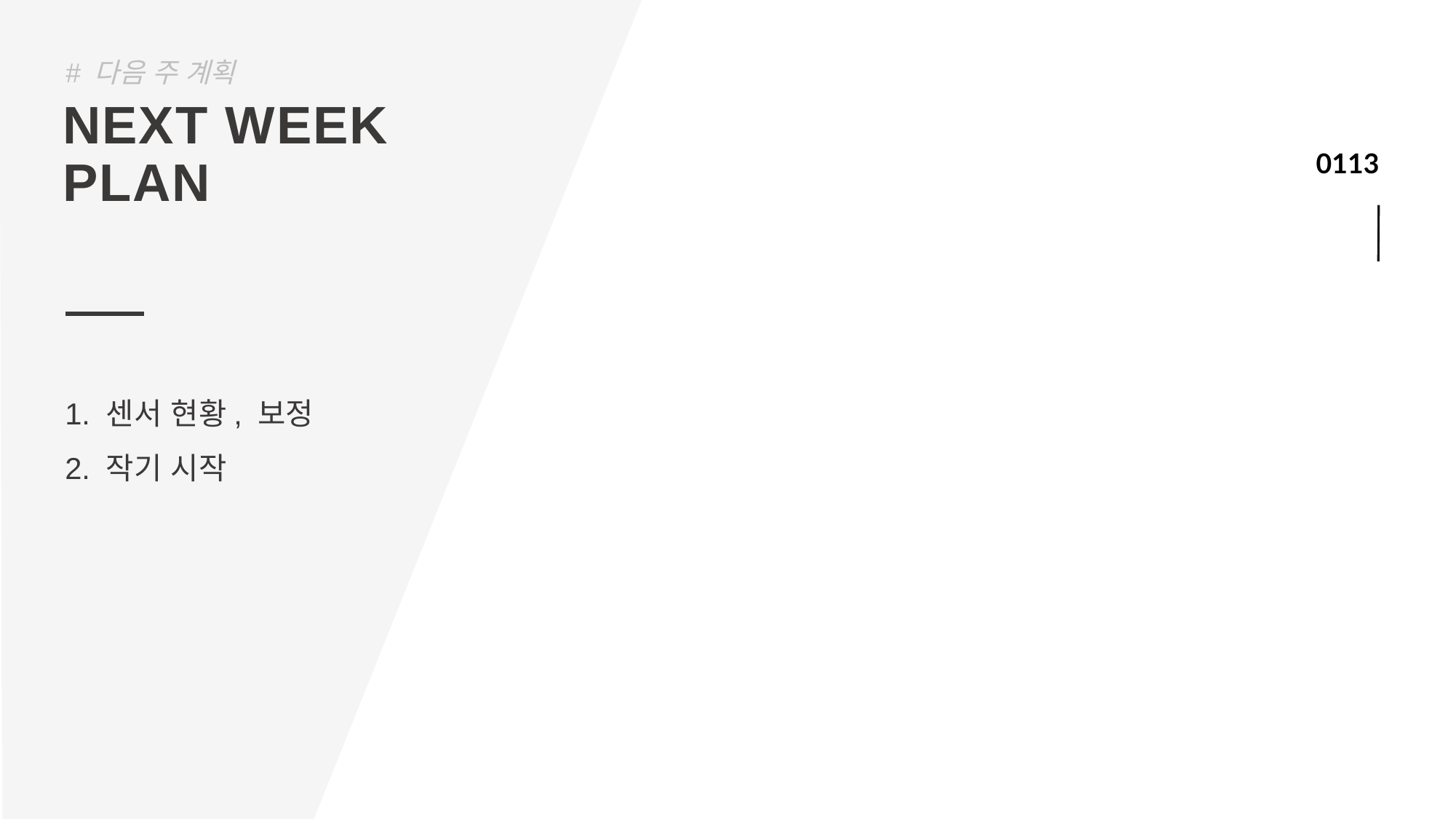

# 다음 주 계획
NEXT WEEK
PLAN
센서 현황, 보정
작기 시작